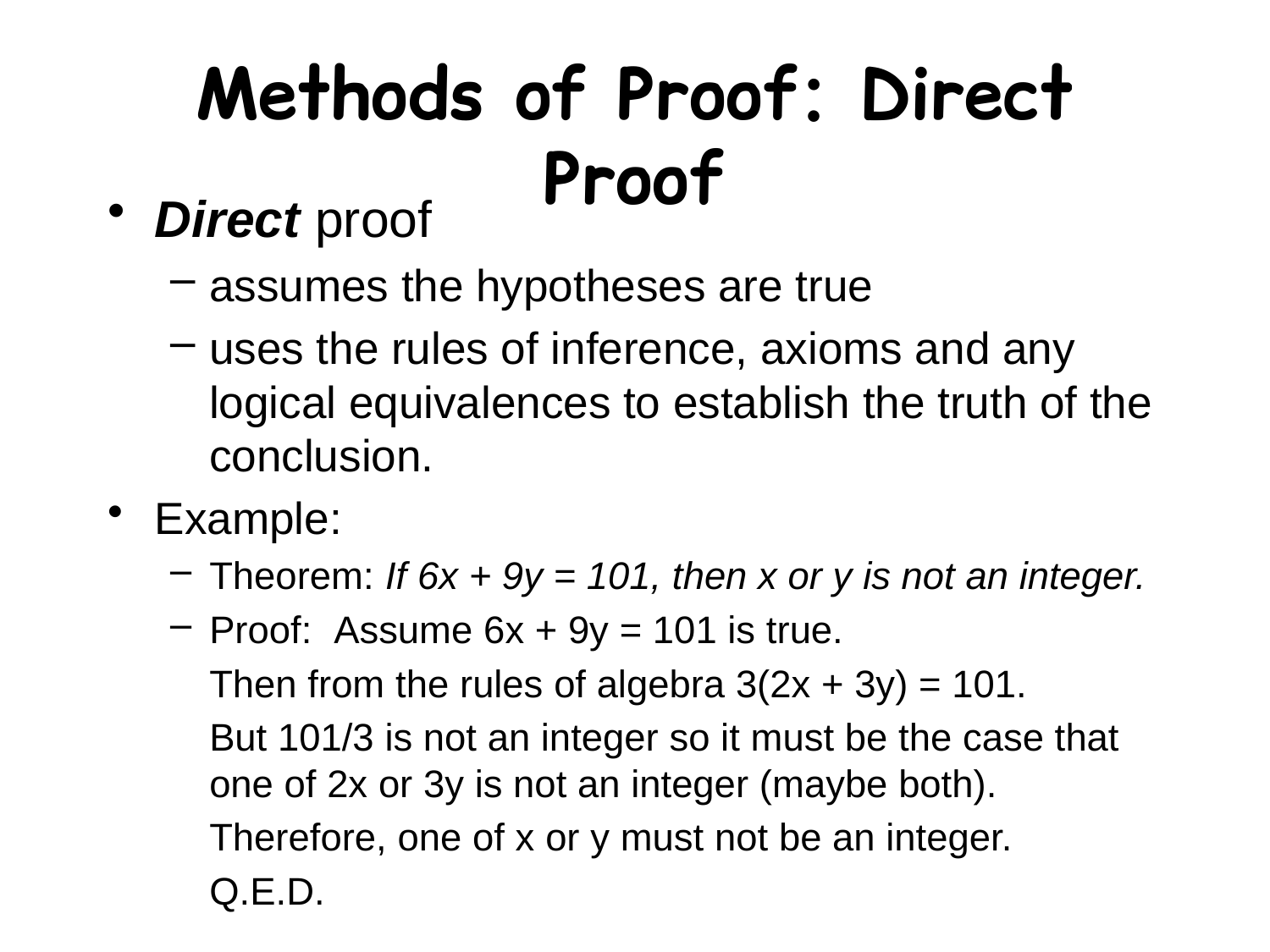

Methods of Proof: Direct Proof
Direct proof
assumes the hypotheses are true
uses the rules of inference, axioms and any logical equivalences to establish the truth of the conclusion.
Example:
Theorem: If 6x + 9y = 101, then x or y is not an integer.
Proof:  Assume 6x + 9y = 101 is true.
	Then from the rules of algebra 3(2x + 3y) = 101.
	But 101/3 is not an integer so it must be the case that one of 2x or 3y is not an integer (maybe both).
	Therefore, one of x or y must not be an integer.
	Q.E.D.

P. 1
歐亞書局